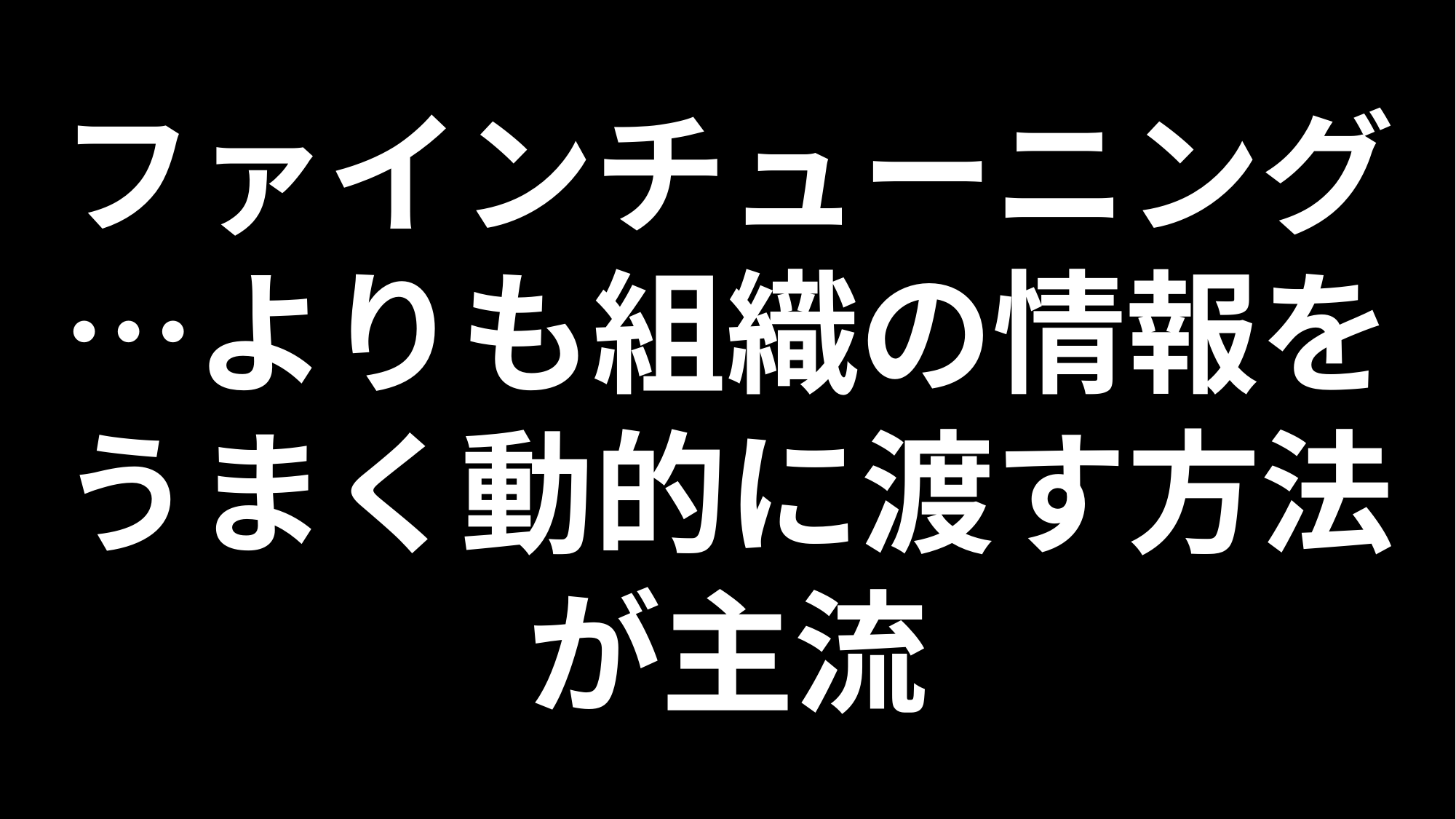

ファインチューニング…よりも組織の情報をうまく動的に渡す方法が主流